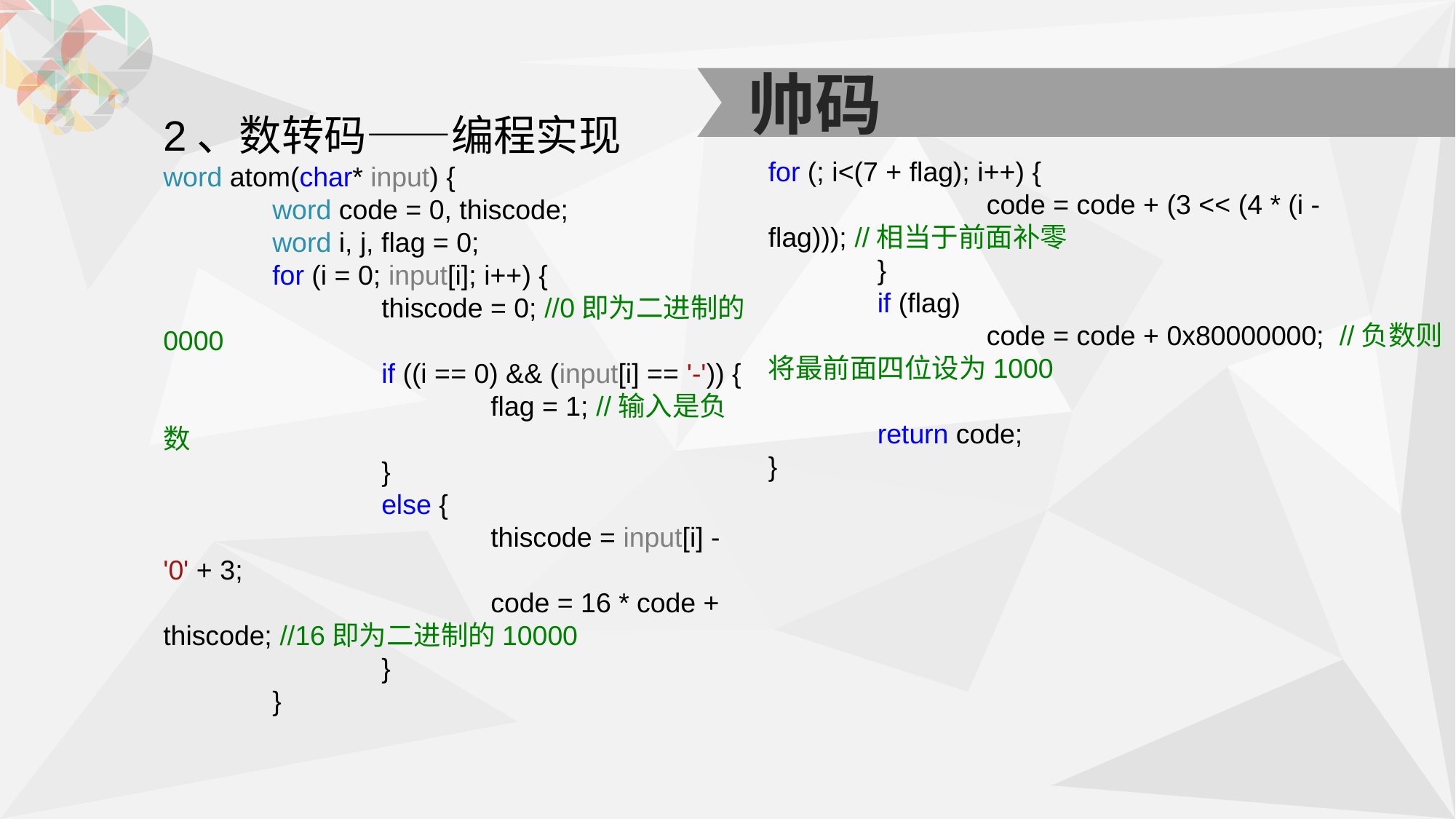

帅码

2、数转码——编程实现
word atom(char* input) {
	word code = 0, thiscode;
	word i, j, flag = 0;
	for (i = 0; input[i]; i++) {
		thiscode = 0; //0即为二进制的0000
		if ((i == 0) && (input[i] == '-')) {
			flag = 1; //输入是负数
		}
		else {
			thiscode = input[i] - '0' + 3;
			code = 16 * code + thiscode; //16即为二进制的10000
		}
	}

for (; i<(7 + flag); i++) {
		code = code + (3 << (4 * (i - flag))); //相当于前面补零
	}
	if (flag)
		code = code + 0x80000000;  //负数则将最前面四位设为1000

	return code;
}